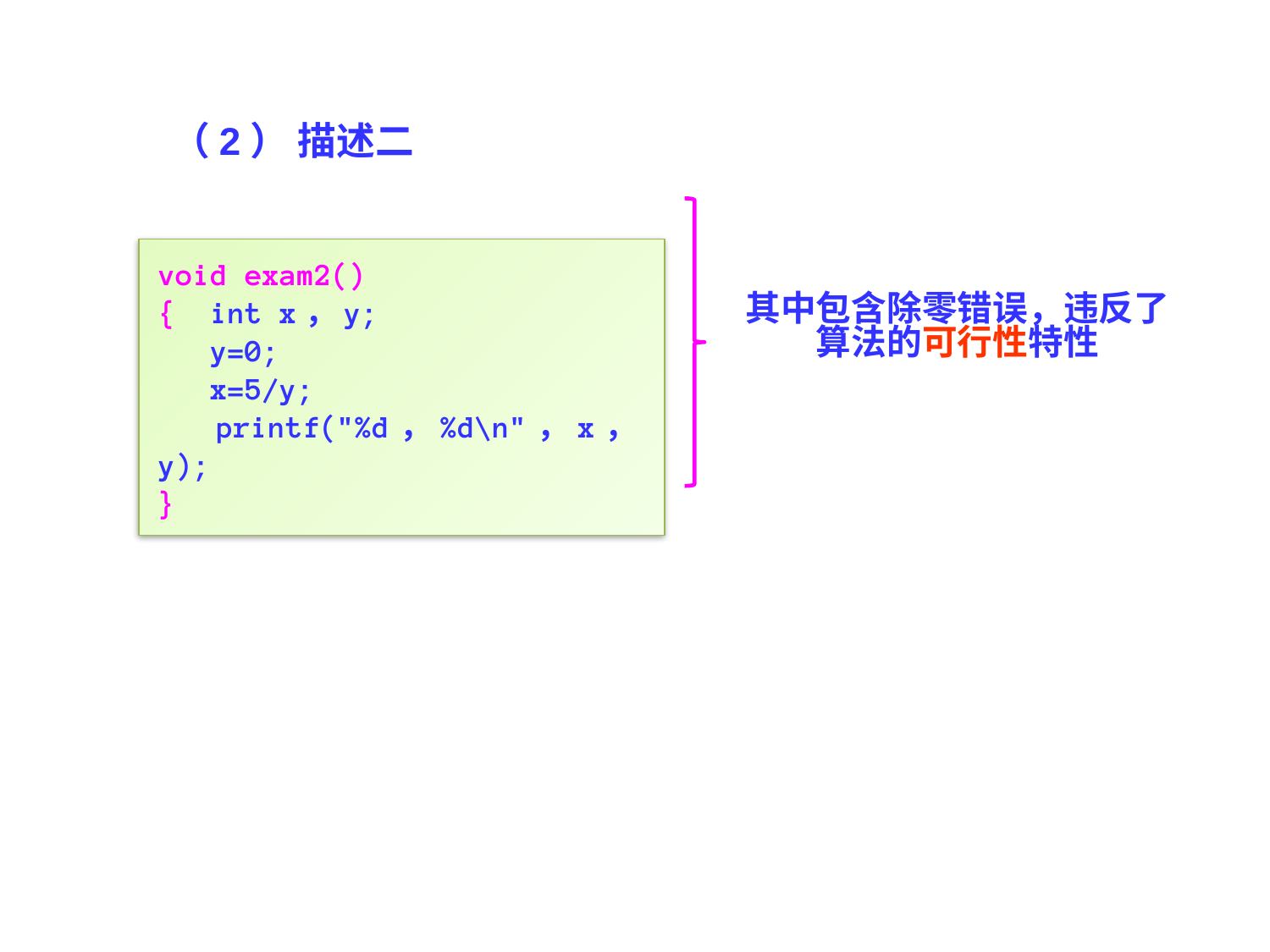

（2） 描述二

void exam2()
{  int x，y;
   y=0;
   x=5/y;
   printf("%d，%d\n"，x，y);
}
其中包含除零错误，违反了算法的可行性特性